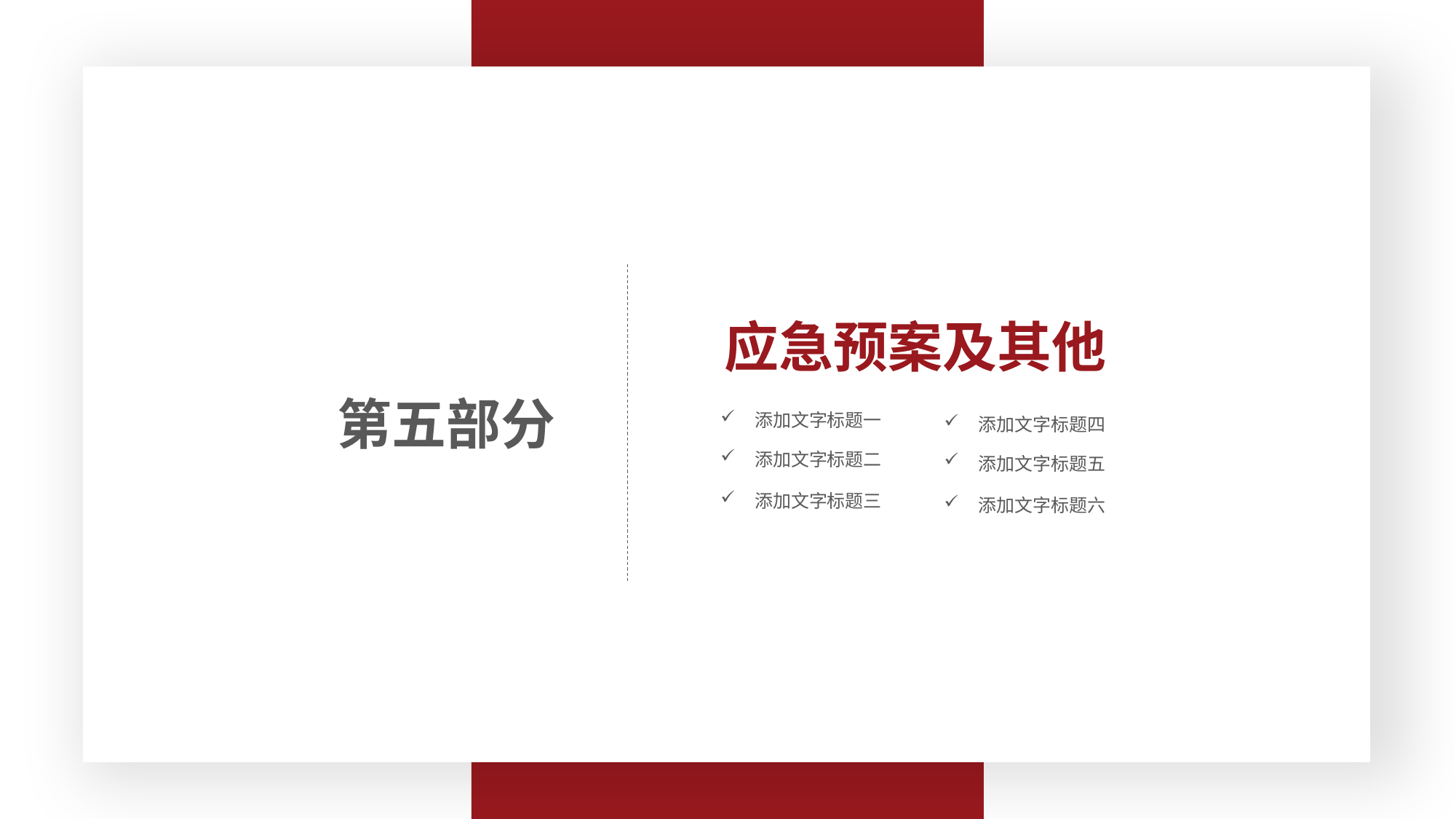

应急预案及其他
第五部分
添加文字标题一
添加文字标题四
添加文字标题二
添加文字标题五
添加文字标题三
添加文字标题六